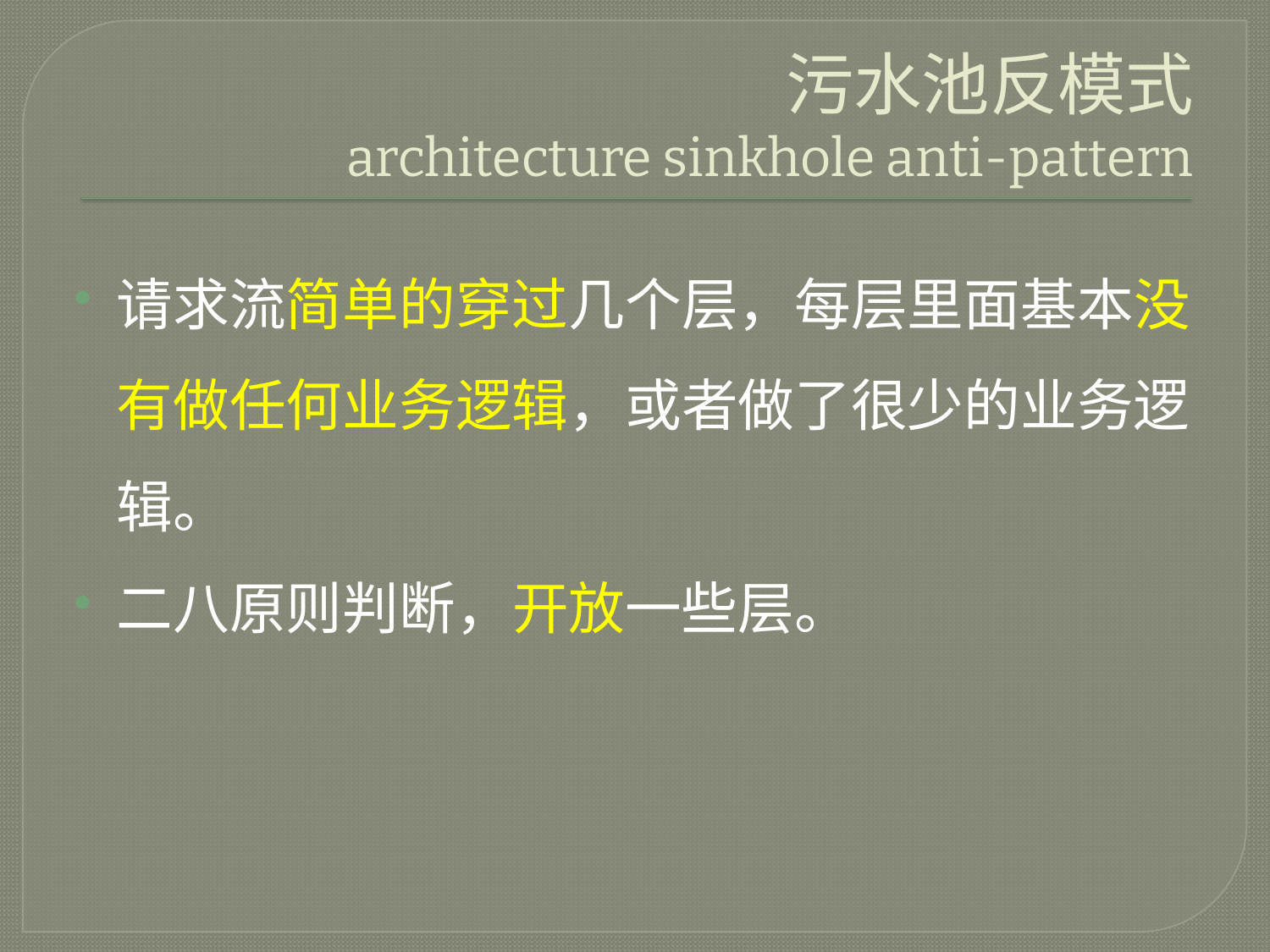

# 污水池反模式 architecture sinkhole anti-pattern
请求流简单的穿过几个层，每层里面基本没有做任何业务逻辑，或者做了很少的业务逻辑。
二八原则判断，开放一些层。